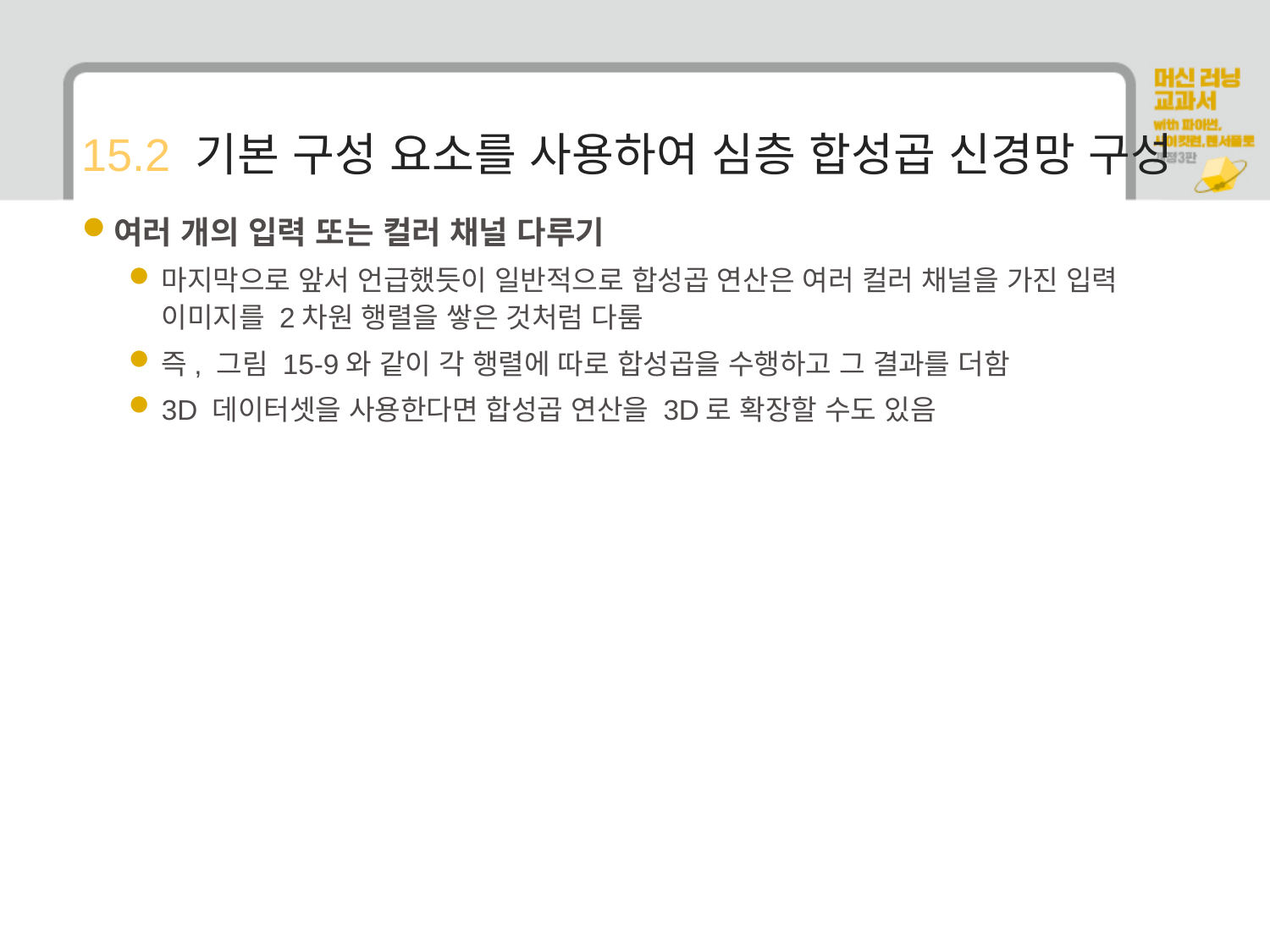

# 15.2 기본 구성 요소를 사용하여 심층 합성곱 신경망 구성
여러 개의 입력 또는 컬러 채널 다루기
마지막으로 앞서 언급했듯이 일반적으로 합성곱 연산은 여러 컬러 채널을 가진 입력 이미지를 2차원 행렬을 쌓은 것처럼 다룸
즉, 그림 15-9와 같이 각 행렬에 따로 합성곱을 수행하고 그 결과를 더함
3D 데이터셋을 사용한다면 합성곱 연산을 3D로 확장할 수도 있음